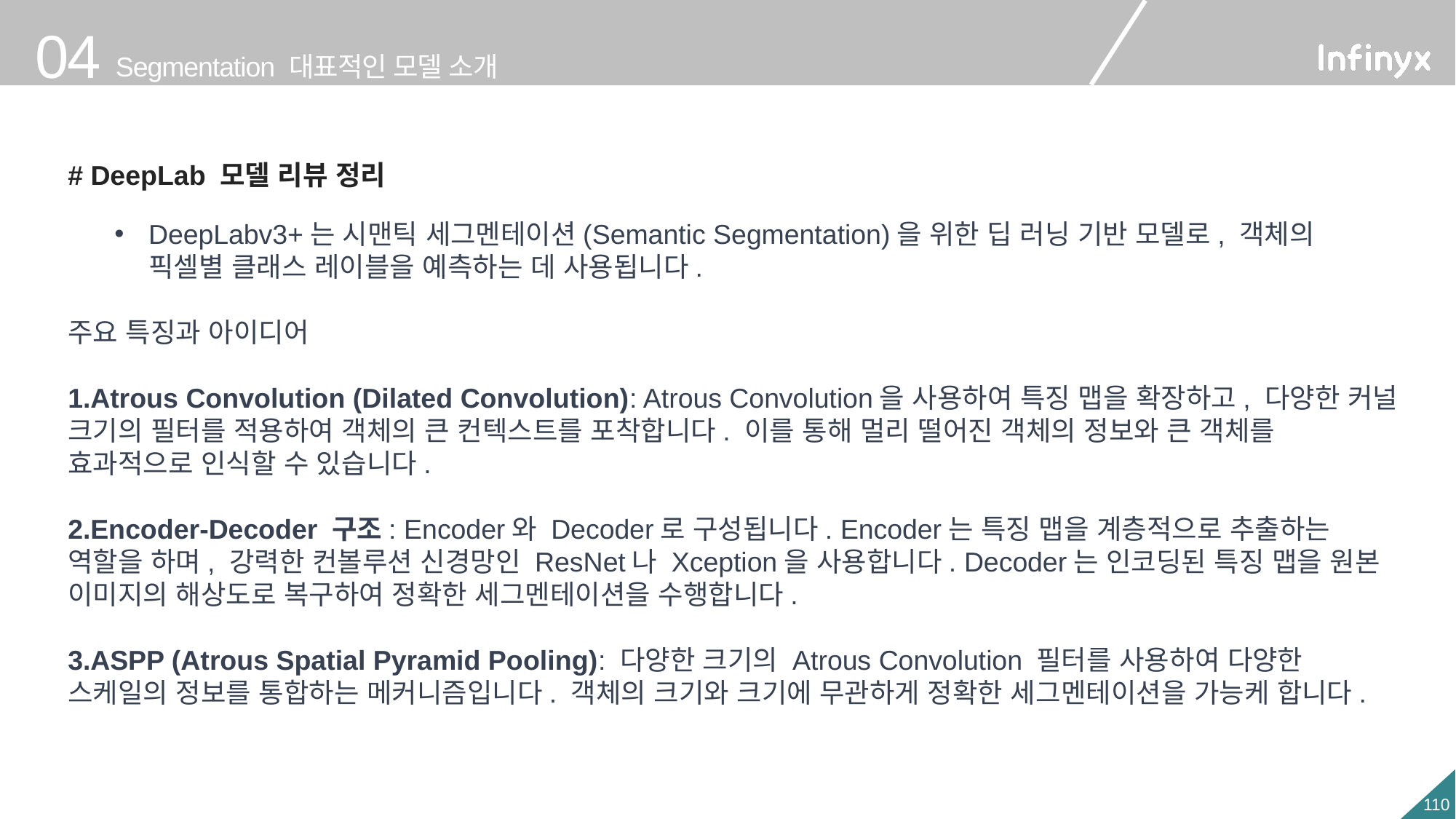

# DeepLab 모델 리뷰 정리
DeepLabv3+는 시맨틱 세그멘테이션(Semantic Segmentation)을 위한 딥 러닝 기반 모델로, 객체의 픽셀별 클래스 레이블을 예측하는 데 사용됩니다.
주요 특징과 아이디어
Atrous Convolution (Dilated Convolution): Atrous Convolution을 사용하여 특징 맵을 확장하고, 다양한 커널 크기의 필터를 적용하여 객체의 큰 컨텍스트를 포착합니다. 이를 통해 멀리 떨어진 객체의 정보와 큰 객체를 효과적으로 인식할 수 있습니다.

Encoder-Decoder 구조: Encoder와 Decoder로 구성됩니다. Encoder는 특징 맵을 계층적으로 추출하는 역할을 하며, 강력한 컨볼루션 신경망인 ResNet나 Xception을 사용합니다. Decoder는 인코딩된 특징 맵을 원본 이미지의 해상도로 복구하여 정확한 세그멘테이션을 수행합니다.

ASPP (Atrous Spatial Pyramid Pooling): 다양한 크기의 Atrous Convolution 필터를 사용하여 다양한 스케일의 정보를 통합하는 메커니즘입니다. 객체의 크기와 크기에 무관하게 정확한 세그멘테이션을 가능케 합니다.